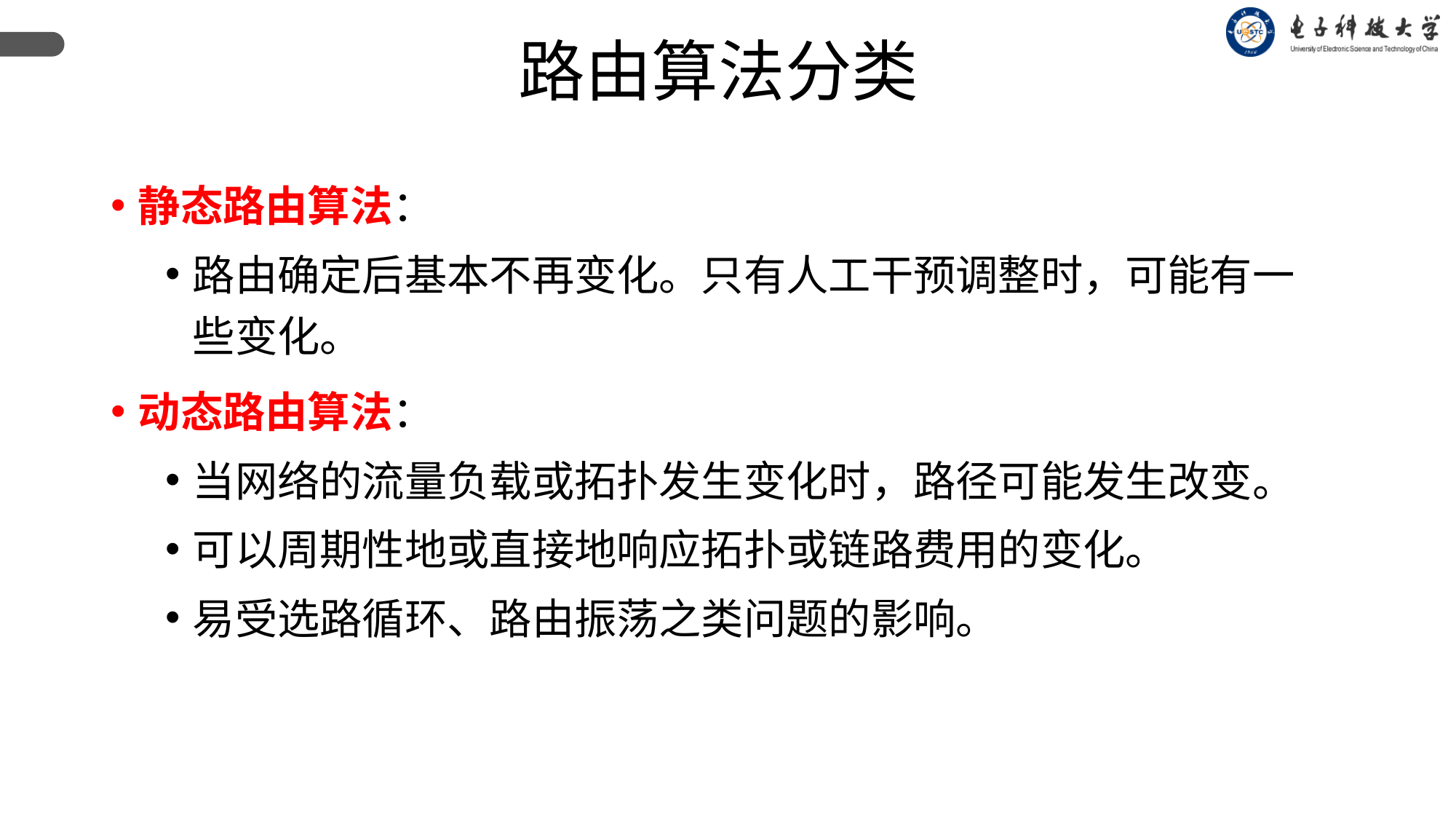

路由算法分类
静态路由算法：
路由确定后基本不再变化。只有人工干预调整时，可能有一些变化。
动态路由算法：
当网络的流量负载或拓扑发生变化时，路径可能发生改变。
可以周期性地或直接地响应拓扑或链路费用的变化。
易受选路循环、路由振荡之类问题的影响。